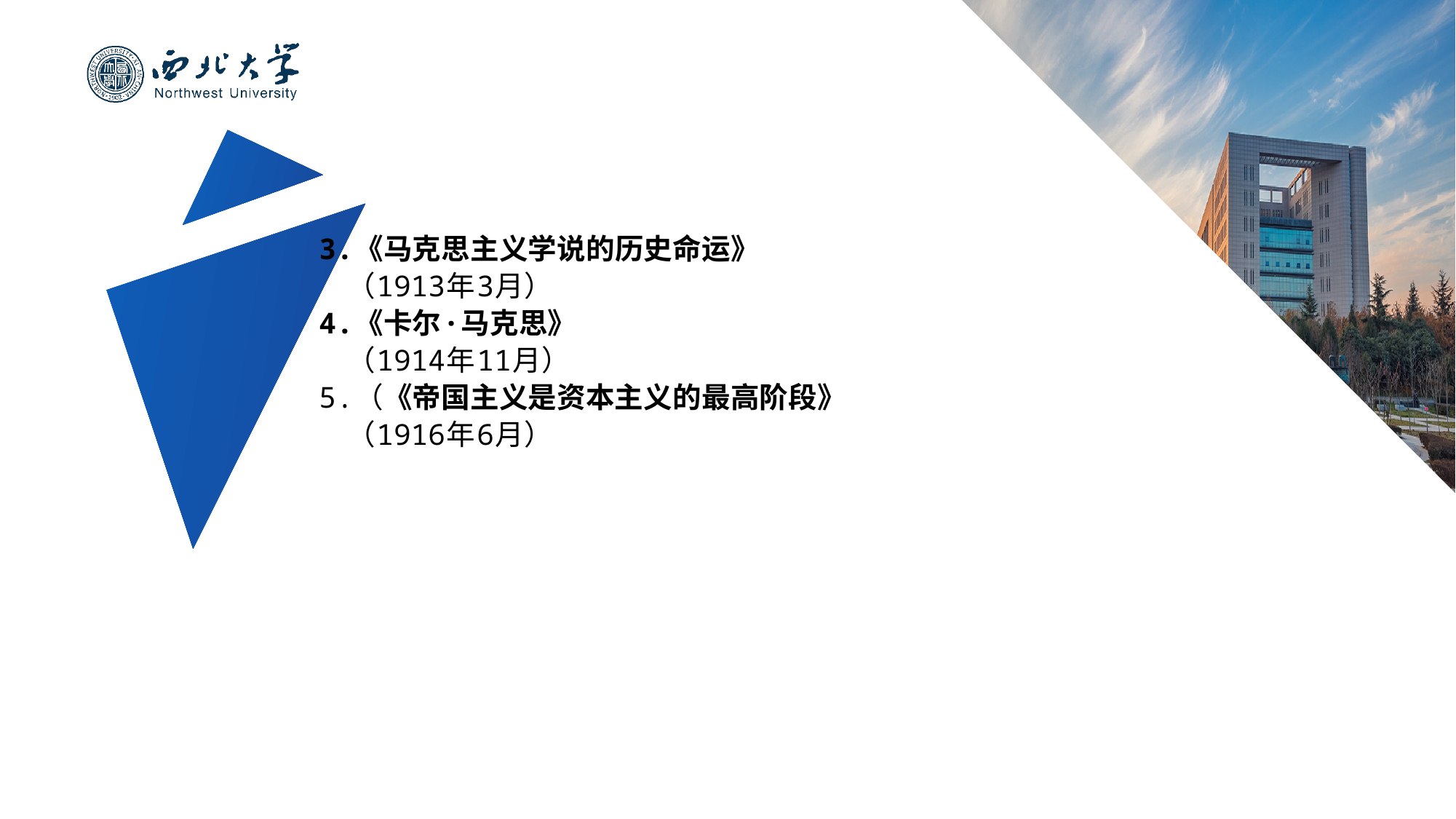

#
3.《马克思主义学说的历史命运》
    （1913年3月）
4.《卡尔·马克思》
    （1914年11月）
5.（《帝国主义是资本主义的最高阶段》
    （1916年6月）